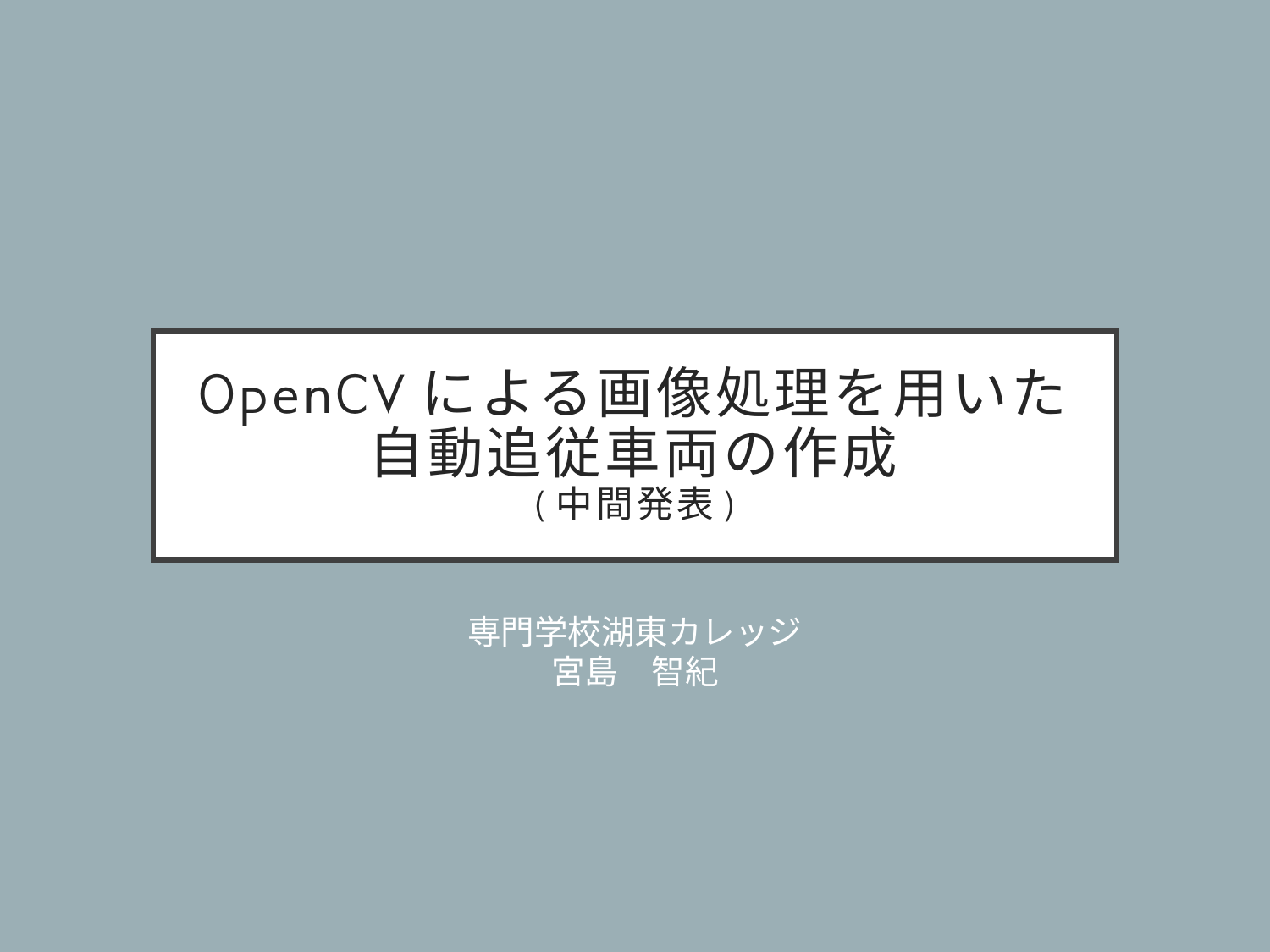

# OpenCVによる画像処理を用いた 自動追従車両の作成 (中間発表)
専門学校湖東カレッジ
宮島　智紀